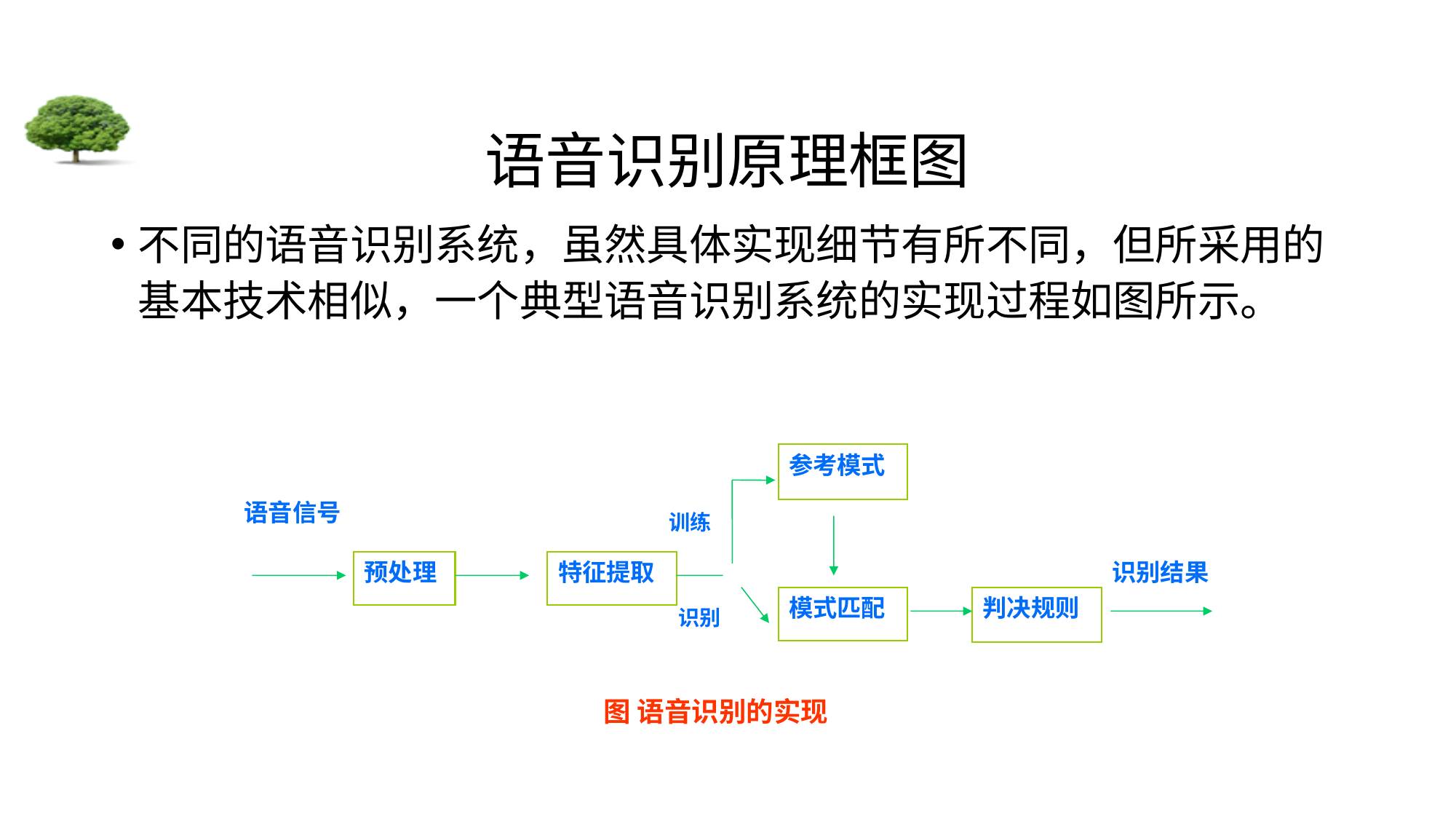

# 语音识别原理框图
不同的语音识别系统，虽然具体实现细节有所不同，但所采用的基本技术相似，一个典型语音识别系统的实现过程如图所示。

参考模式

语音信号
训练

预处理
特征提取
识别结果

模式匹配
判决规则
识别

图 语音识别的实现